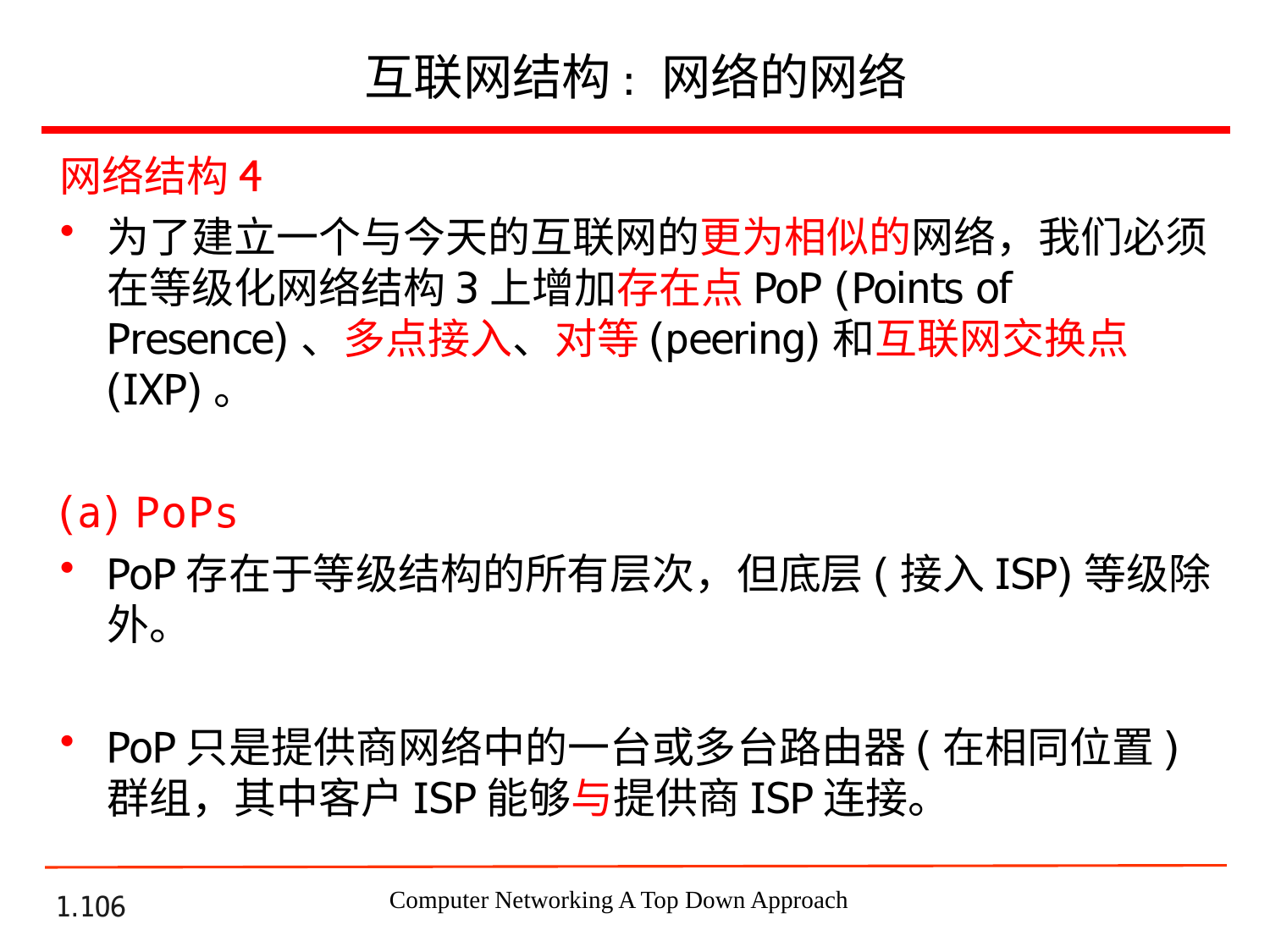

# 互联网结构: 网络的网络
网络结构4
为了建立一个与今天的互联网的更为相似的网络，我们必须在等级化网络结构3上增加存在点PoP (Points of Presence)、多点接入、对等(peering)和互联网交换点(IXP)。

(a) PoPs
PoP存在于等级结构的所有层次，但底层(接入ISP)等级除外。

PoP只是提供商网络中的一台或多台路由器(在相同位置)群组，其中客户ISP能够与提供商ISP连接。